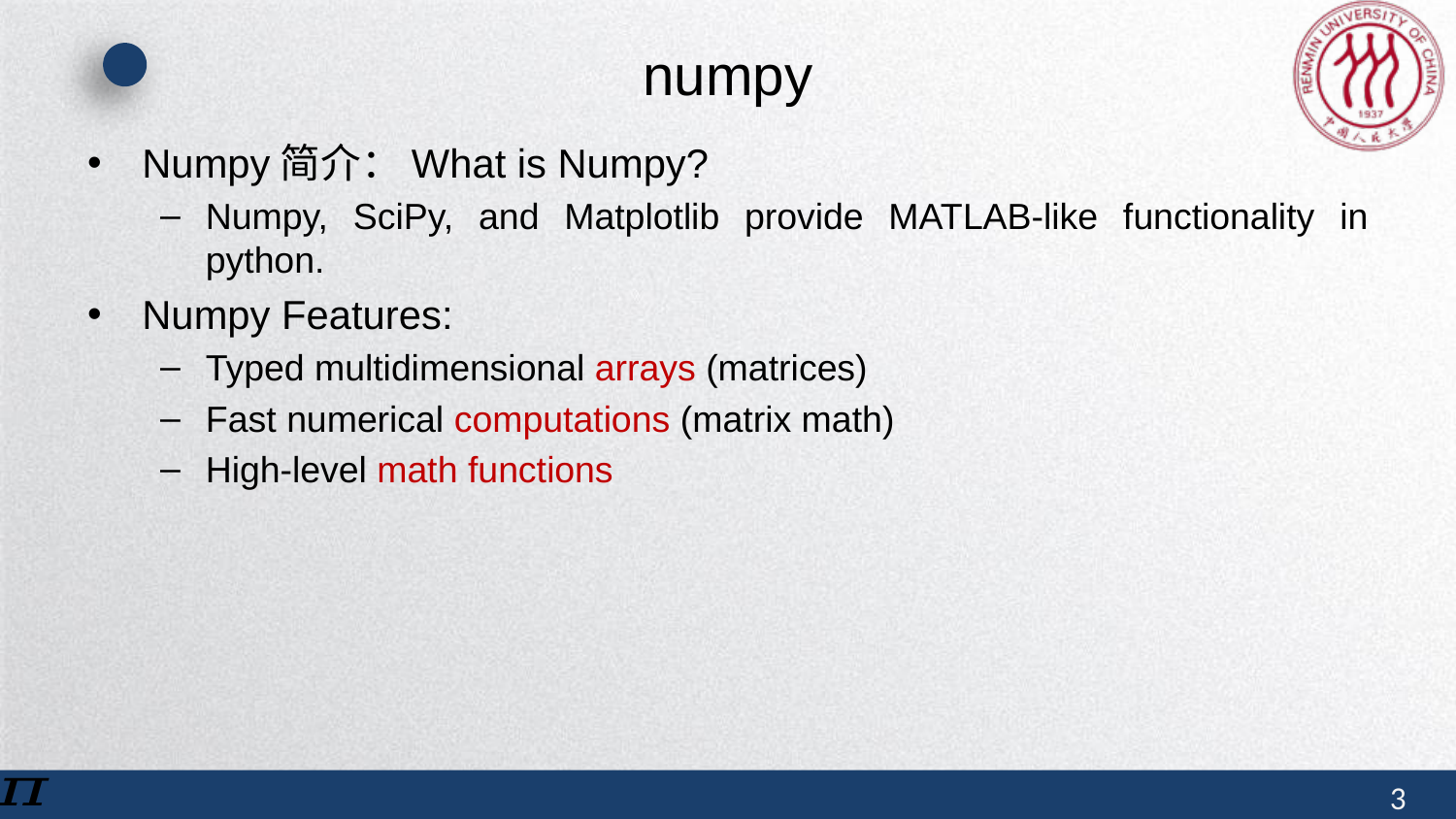

# numpy
Numpy简介：What is Numpy?
Numpy, SciPy, and Matplotlib provide MATLAB-like functionality in python.
Numpy Features:
Typed multidimensional arrays (matrices)
Fast numerical computations (matrix math)
High-level math functions